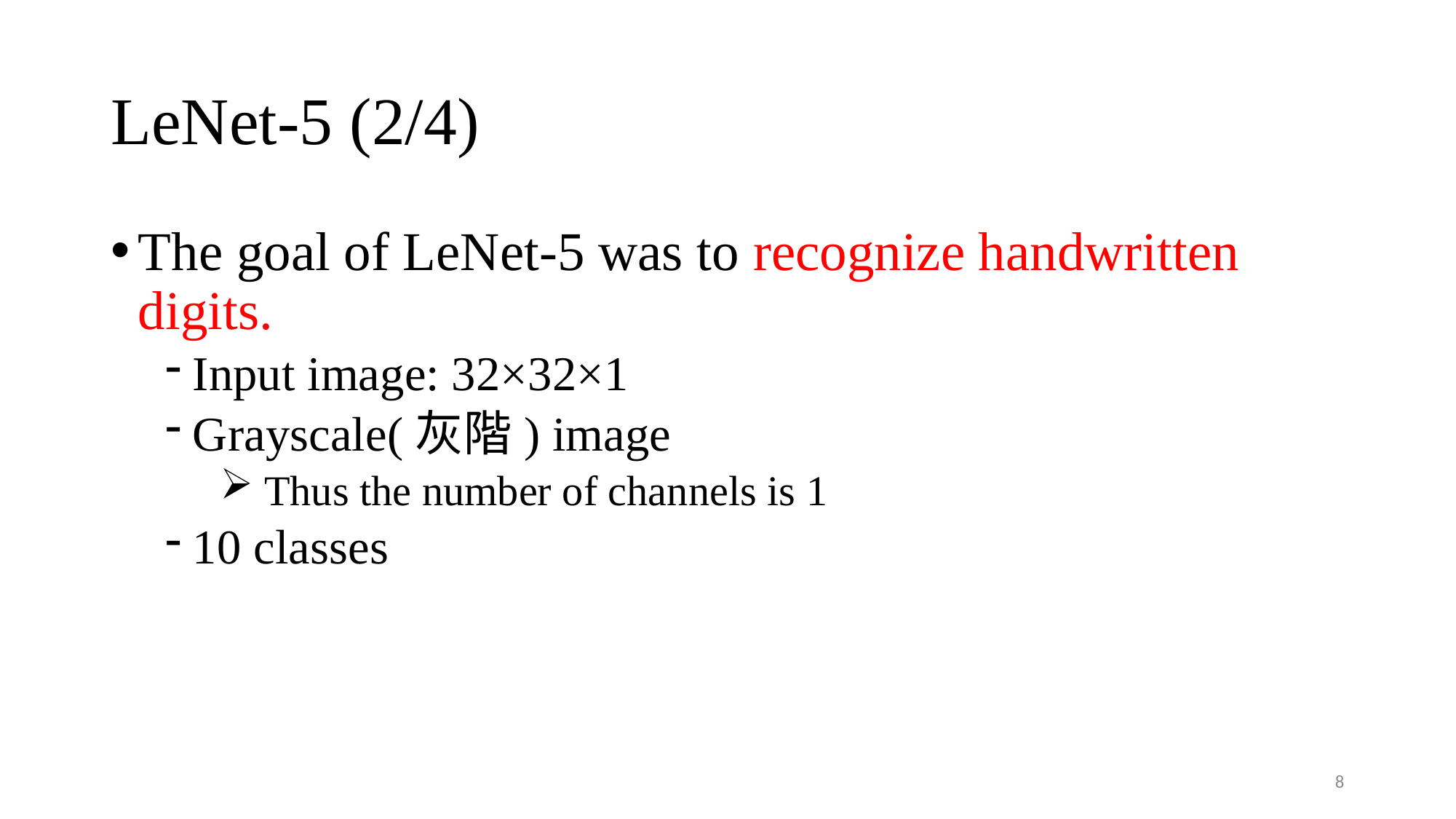

# LeNet-5 (2/4)
The goal of LeNet-5 was to recognize handwritten digits.
Input image: 32×32×1
Grayscale(灰階) image
 Thus the number of channels is 1
10 classes
8